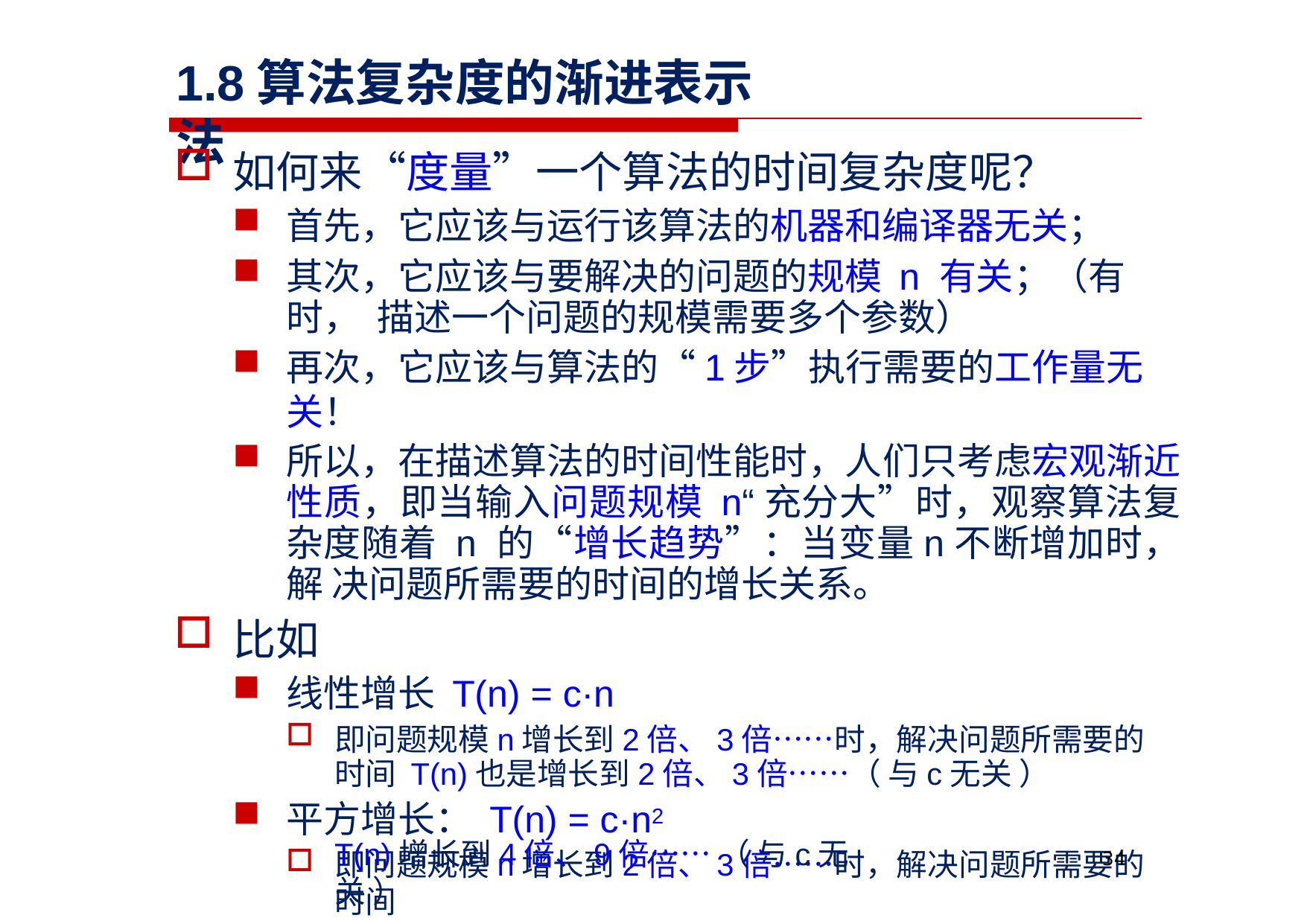

# 1.8算法复杂度的渐进表示法
如何来“度量”一个算法的时间复杂度呢？
首先，它应该与运行该算法的机器和编译器无关；
其次，它应该与要解决的问题的规模 n 有关；（有时，  描述一个问题的规模需要多个参数）
再次，它应该与算法的“1步”执行需要的工作量无关！
所以，在描述算法的时间性能时，人们只考虑宏观渐近 性质，即当输入问题规模 n“充分大”时，观察算法复 杂度随着 n 的“增长趋势”：当变量n不断增加时，解 决问题所需要的时间的增长关系。
比如
线性增长 T(n) = c·n
即问题规模n增长到2倍、3倍……时，解决问题所需要的时间 T(n)也是增长到2倍、3倍……（ 与c无关 ）
平方增长： T(n) = c·n2
即问题规模n增长到2倍、3倍……时，解决问题所需要的时间
T(n)增长到4倍、9倍…… （ 与c无关 ）
34